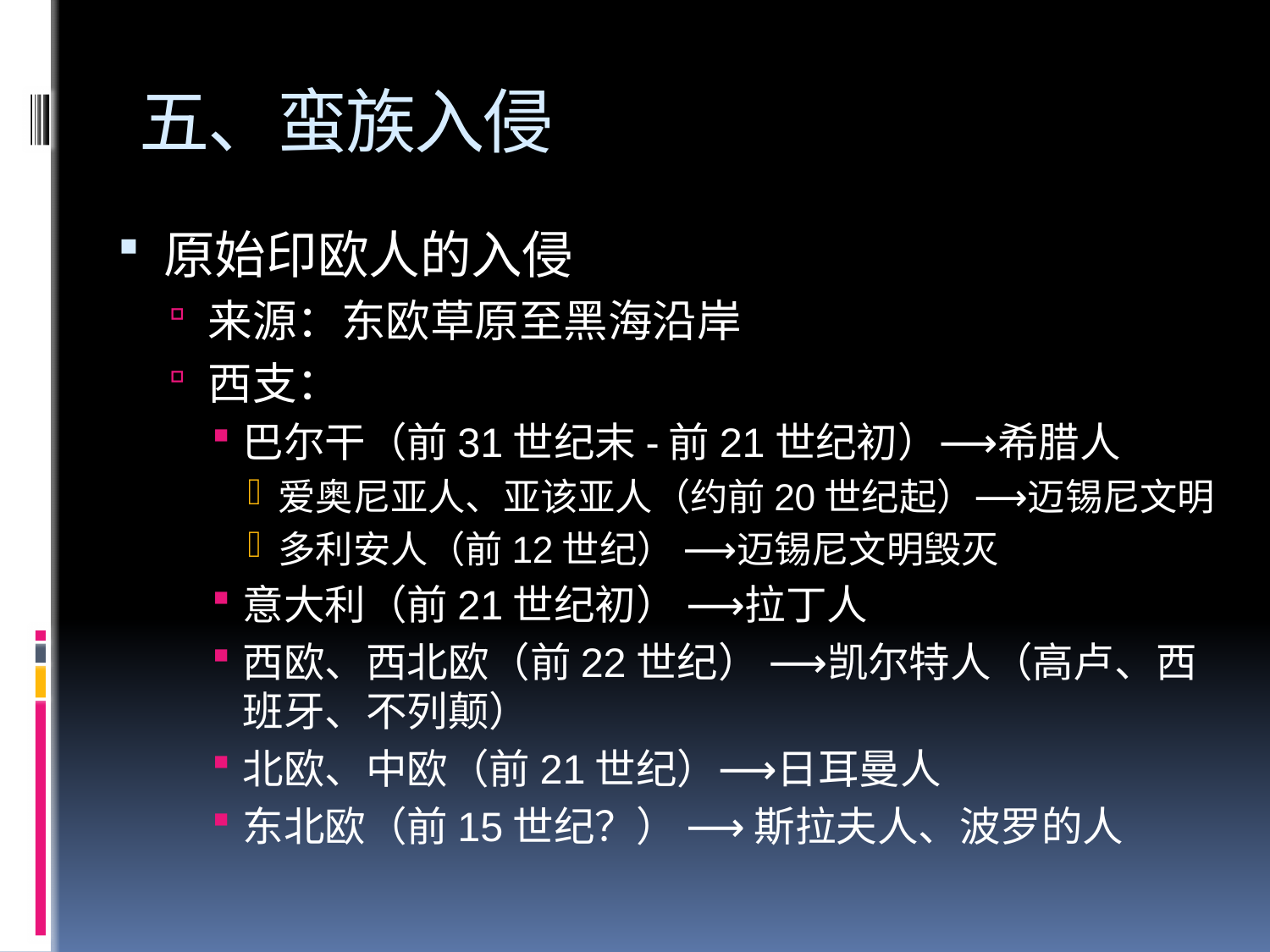

# 五、蛮族入侵
原始印欧人的入侵
来源：东欧草原至黑海沿岸
西支：
巴尔干（前31世纪末-前21世纪初）⟶希腊人
爱奥尼亚人、亚该亚人（约前20世纪起）⟶迈锡尼文明
多利安人（前12世纪） ⟶迈锡尼文明毁灭
意大利（前21世纪初） ⟶拉丁人
西欧、西北欧（前22世纪） ⟶凯尔特人（高卢、西班牙、不列颠）
北欧、中欧（前21世纪）⟶日耳曼人
东北欧（前15世纪？） ⟶ 斯拉夫人、波罗的人